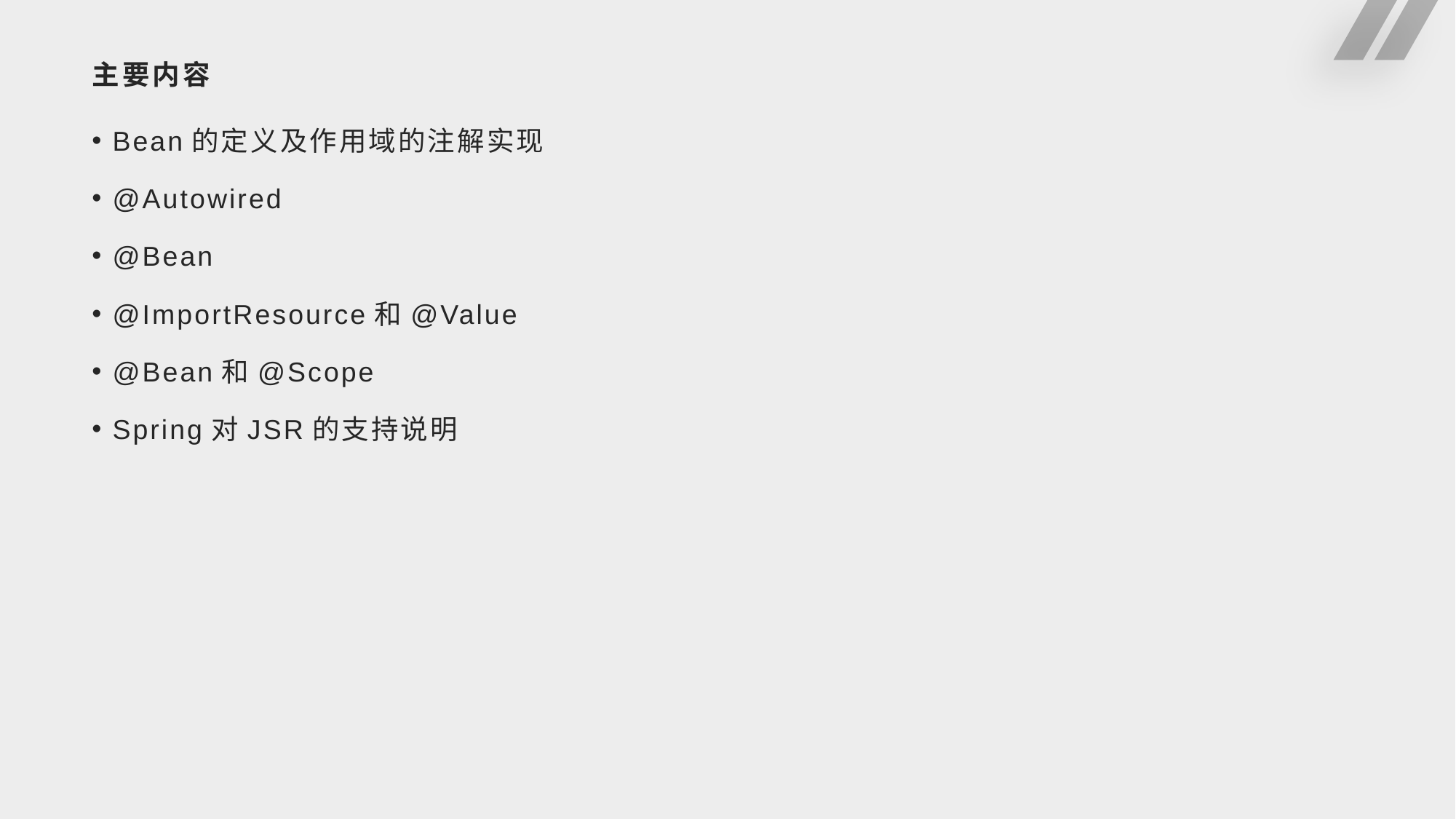

# 主要内容
Bean的定义及作用域的注解实现
@Autowired
@Bean
@ImportResource和@Value
@Bean和@Scope
Spring对JSR的支持说明